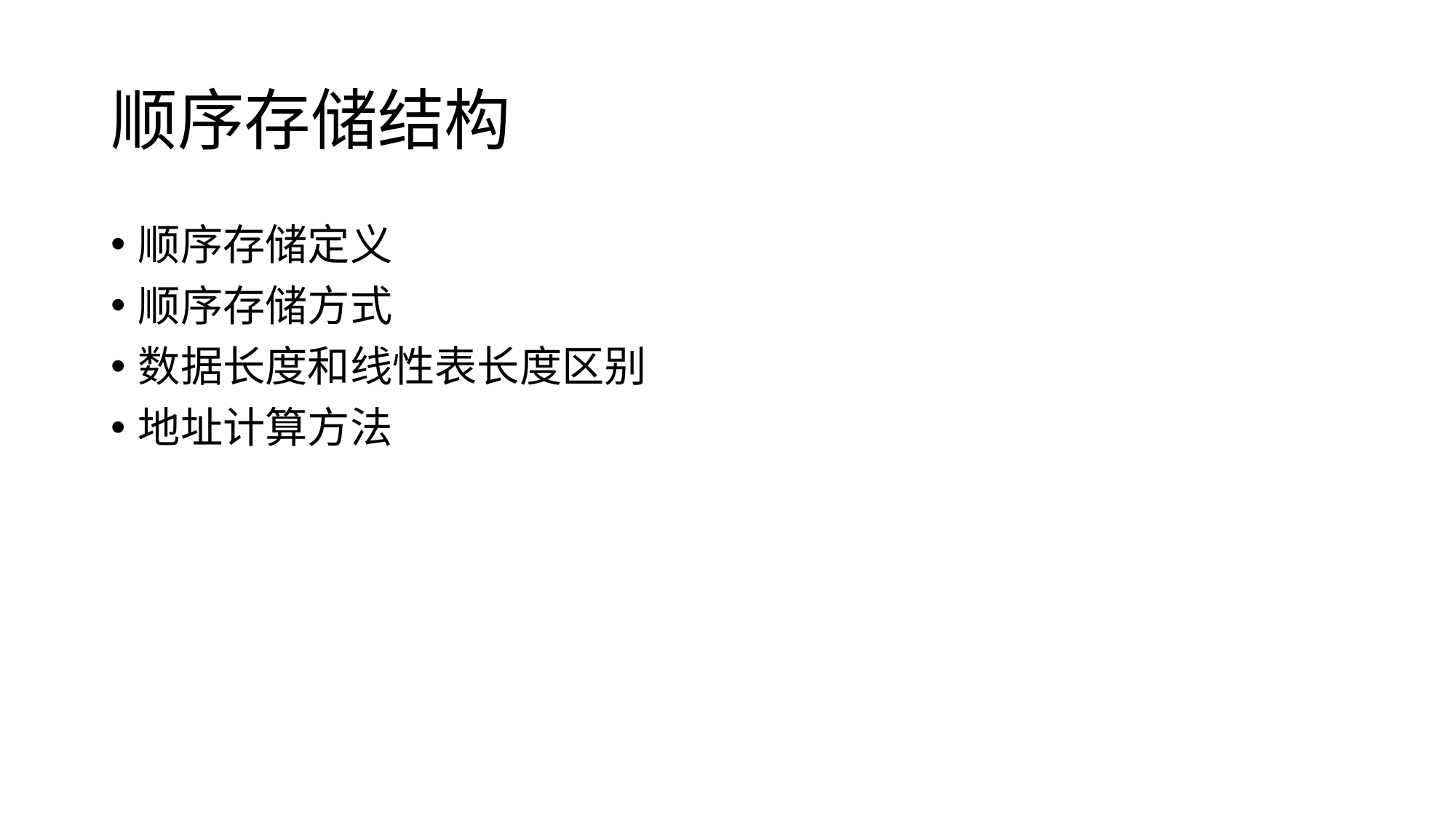

# 顺序存储结构
顺序存储定义
顺序存储方式
数据长度和线性表长度区别
地址计算方法